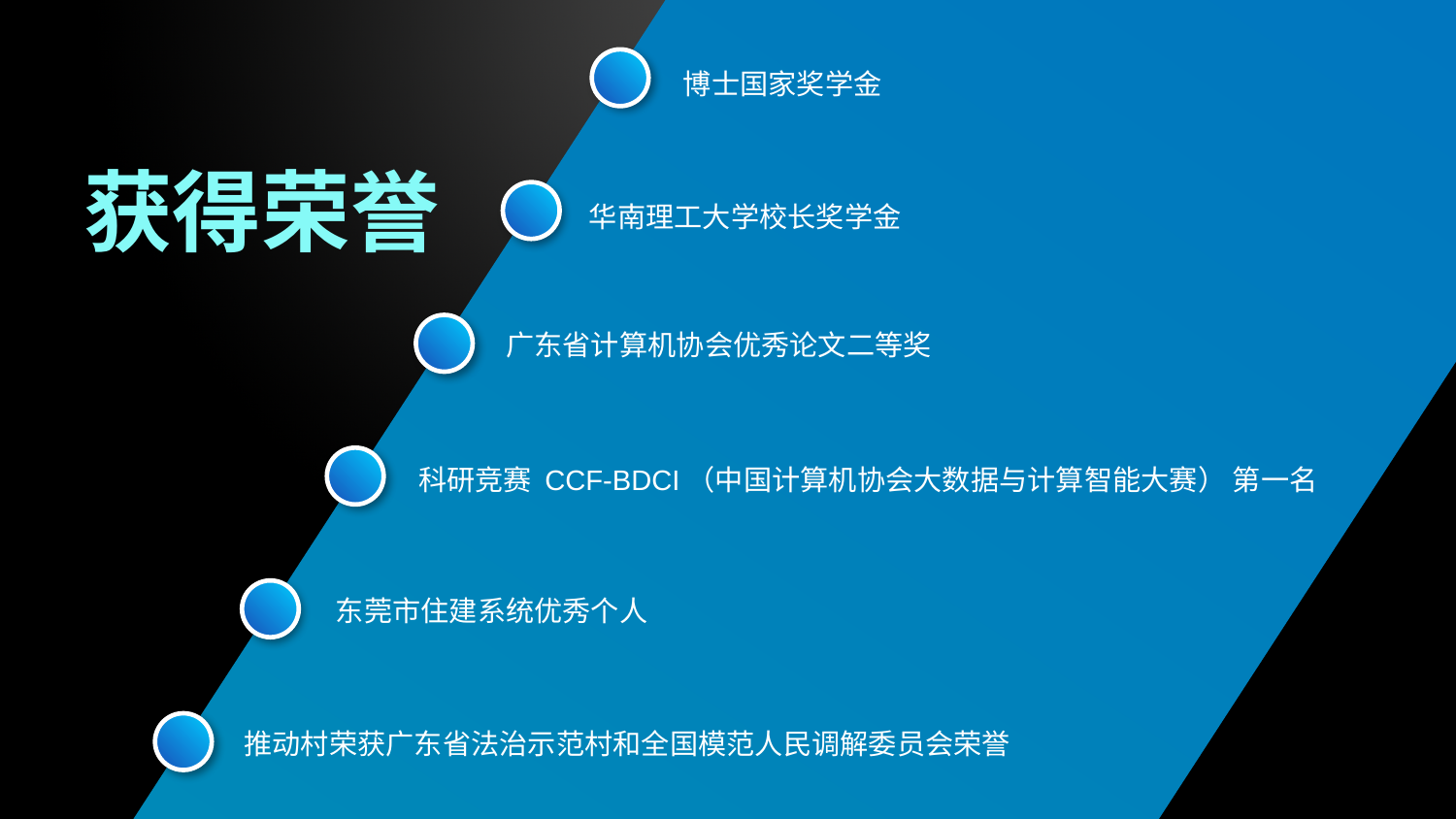

博士国家奖学金
获得荣誉

华南理工大学校长奖学金

广东省计算机协会优秀论文二等奖

科研竞赛 CCF-BDCI（中国计算机协会大数据与计算智能大赛） 第一名
东莞市住建系统优秀个人

推动村荣获广东省法治示范村和全国模范人民调解委员会荣誉